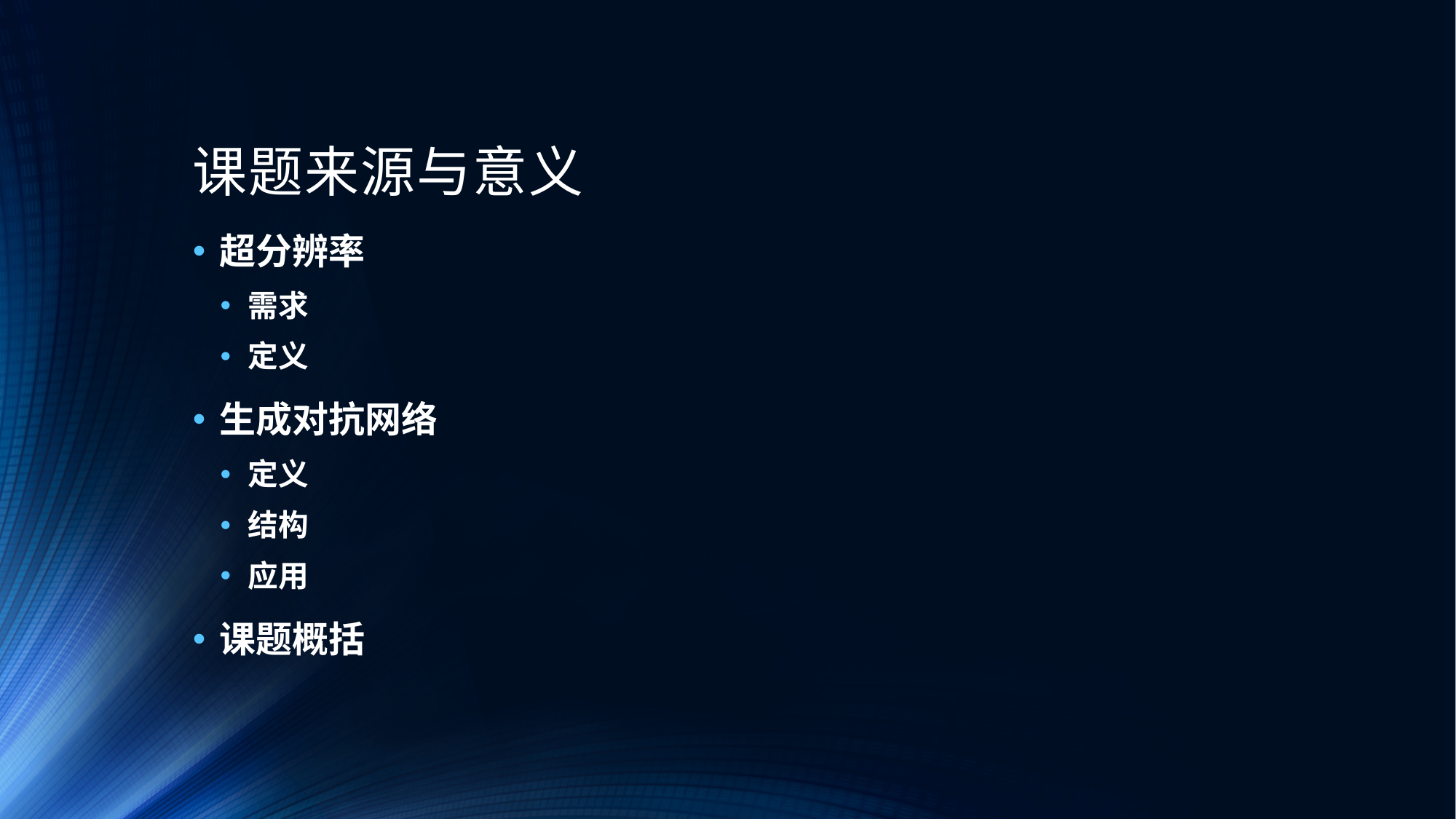

# 课题来源与意义
超分辨率
需求
定义
生成对抗网络
定义
结构
应用
课题概括